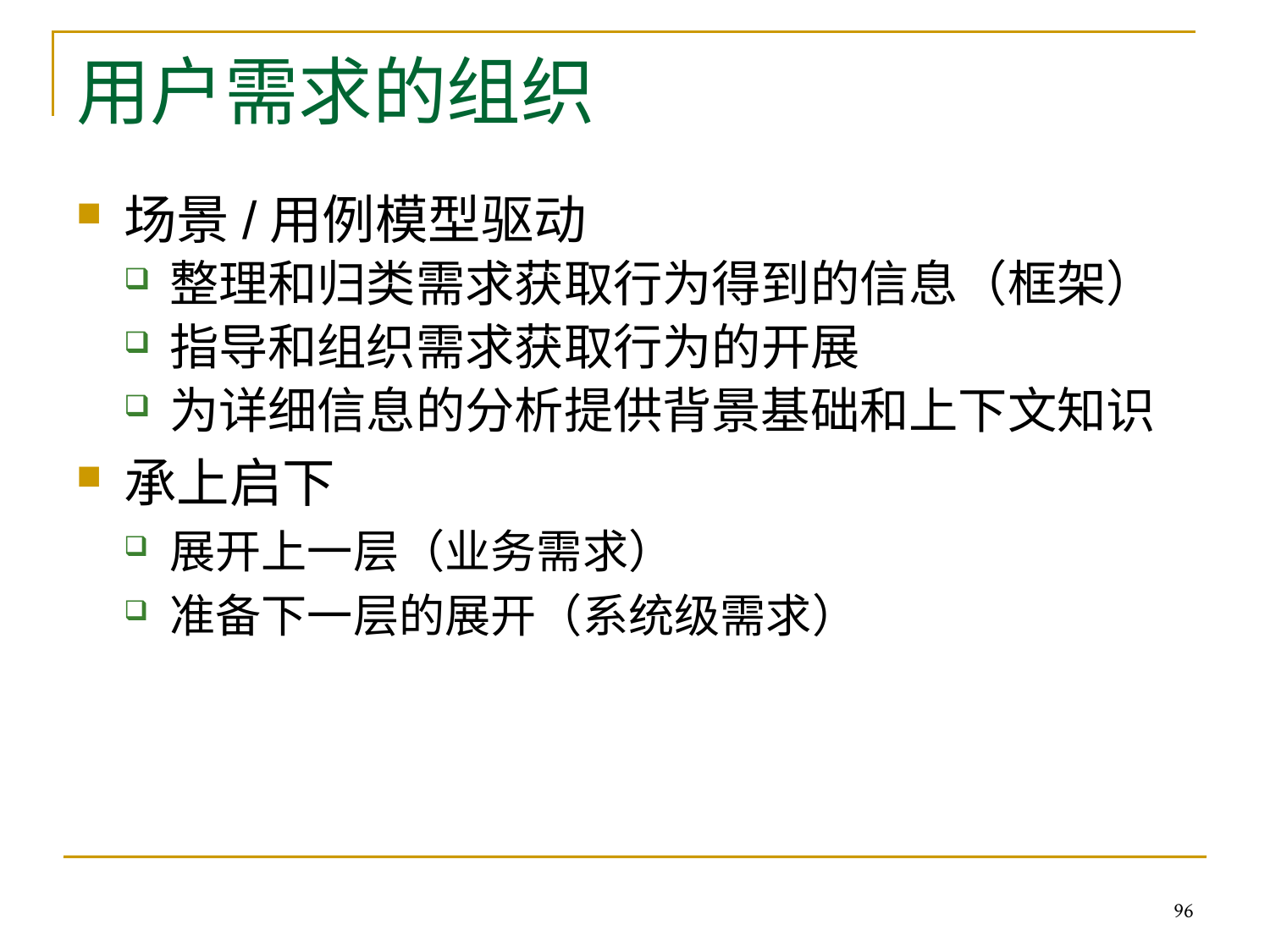

# 用户需求的组织
场景/用例模型驱动
整理和归类需求获取行为得到的信息（框架）
指导和组织需求获取行为的开展
为详细信息的分析提供背景基础和上下文知识
承上启下
展开上一层（业务需求）
准备下一层的展开（系统级需求）
96